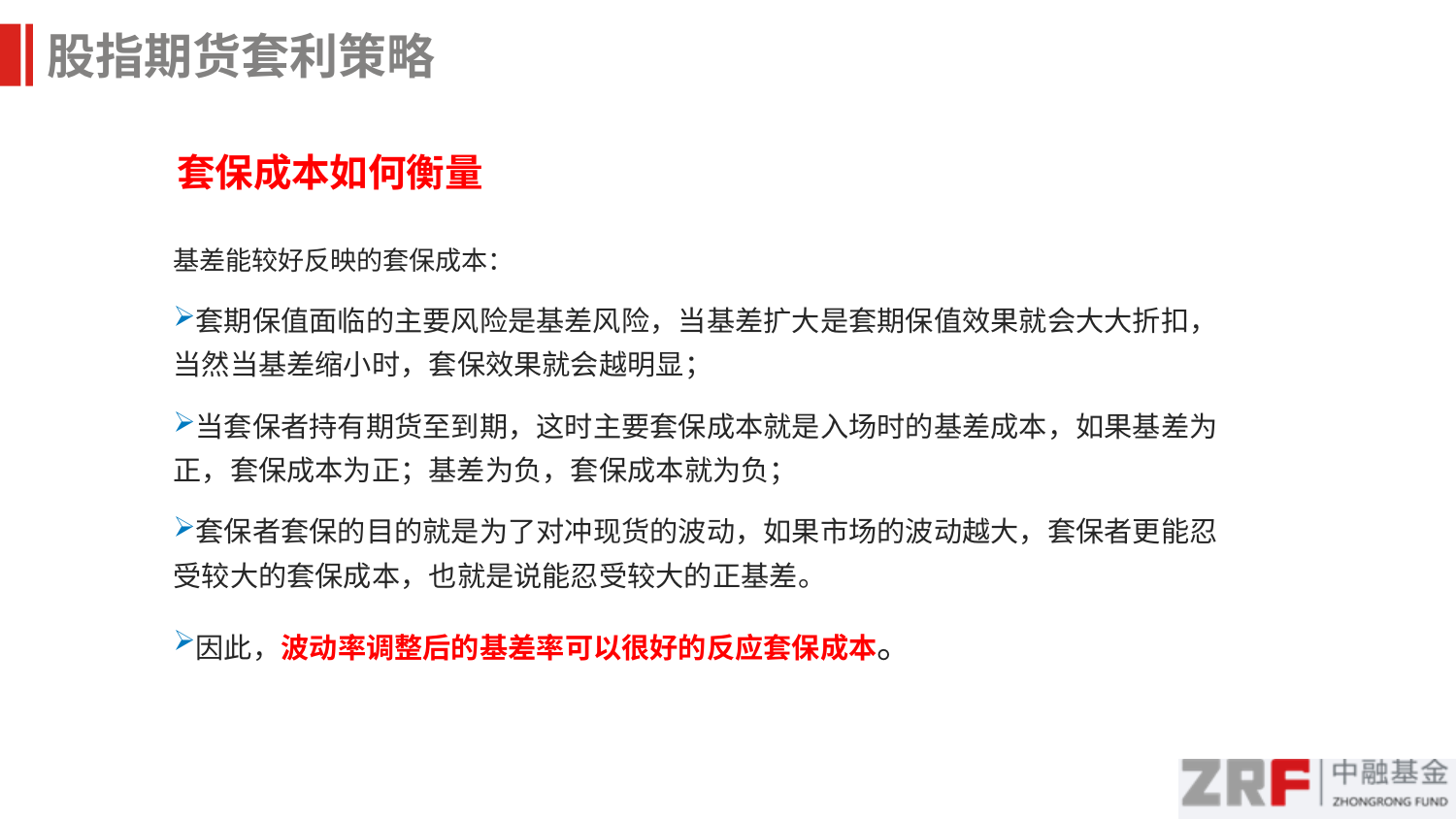

股指期货套利策略

        套保成本如何衡量
基差能较好反映的套保成本：
套期保值面临的主要风险是基差风险，当基差扩大是套期保值效果就会大大折扣，当然当基差缩小时，套保效果就会越明显；
当套保者持有期货至到期，这时主要套保成本就是入场时的基差成本，如果基差为正，套保成本为正；基差为负，套保成本就为负；
套保者套保的目的就是为了对冲现货的波动，如果市场的波动越大，套保者更能忍受较大的套保成本，也就是说能忍受较大的正基差。
因此，波动率调整后的基差率可以很好的反应套保成本。